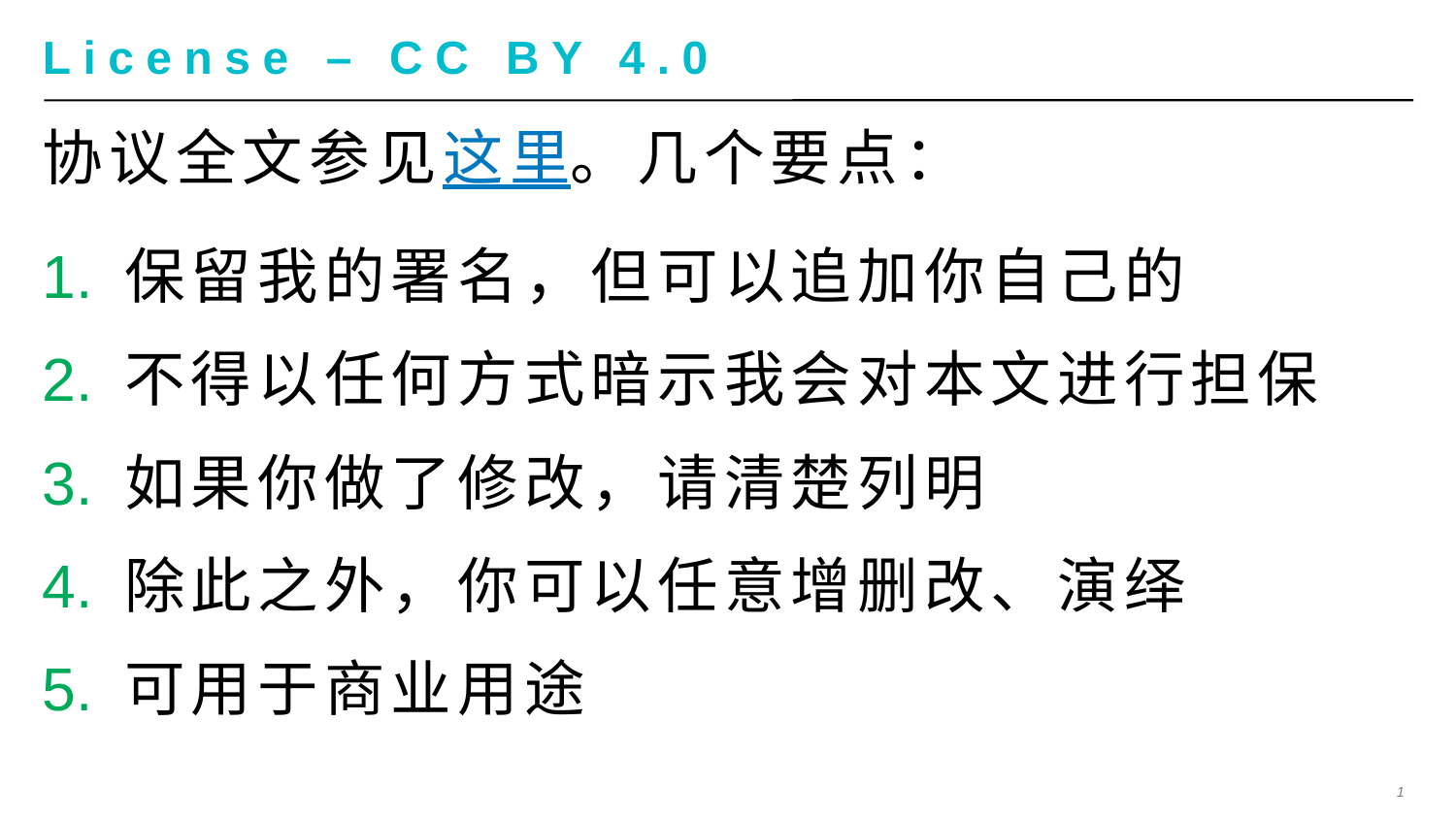

# License – CC BY 4.0
协议全文参见这里。几个要点：
保留我的署名，但可以追加你自己的
不得以任何方式暗示我会对本文进行担保
如果你做了修改，请清楚列明
除此之外，你可以任意增删改、演绎
可用于商业用途
1